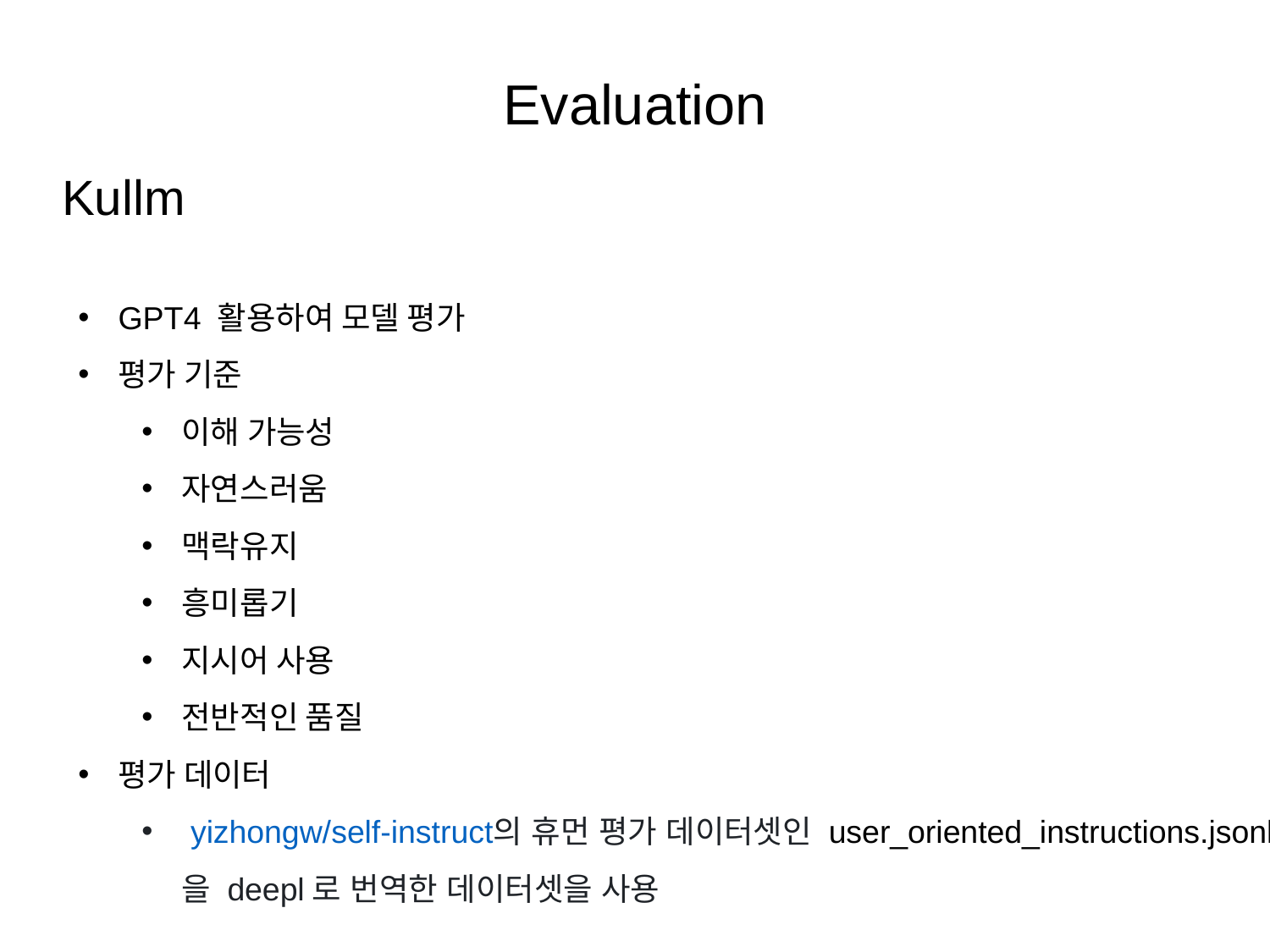

Evaluation
Kullm
GPT4 활용하여 모델 평가
평가 기준
이해 가능성
자연스러움
맥락유지
흥미롭기
지시어 사용
전반적인 품질
평가 데이터
 yizhongw/self-instruct의 휴먼 평가 데이터셋인 user_oriented_instructions.jsonl을 deepl로 번역한 데이터셋을 사용